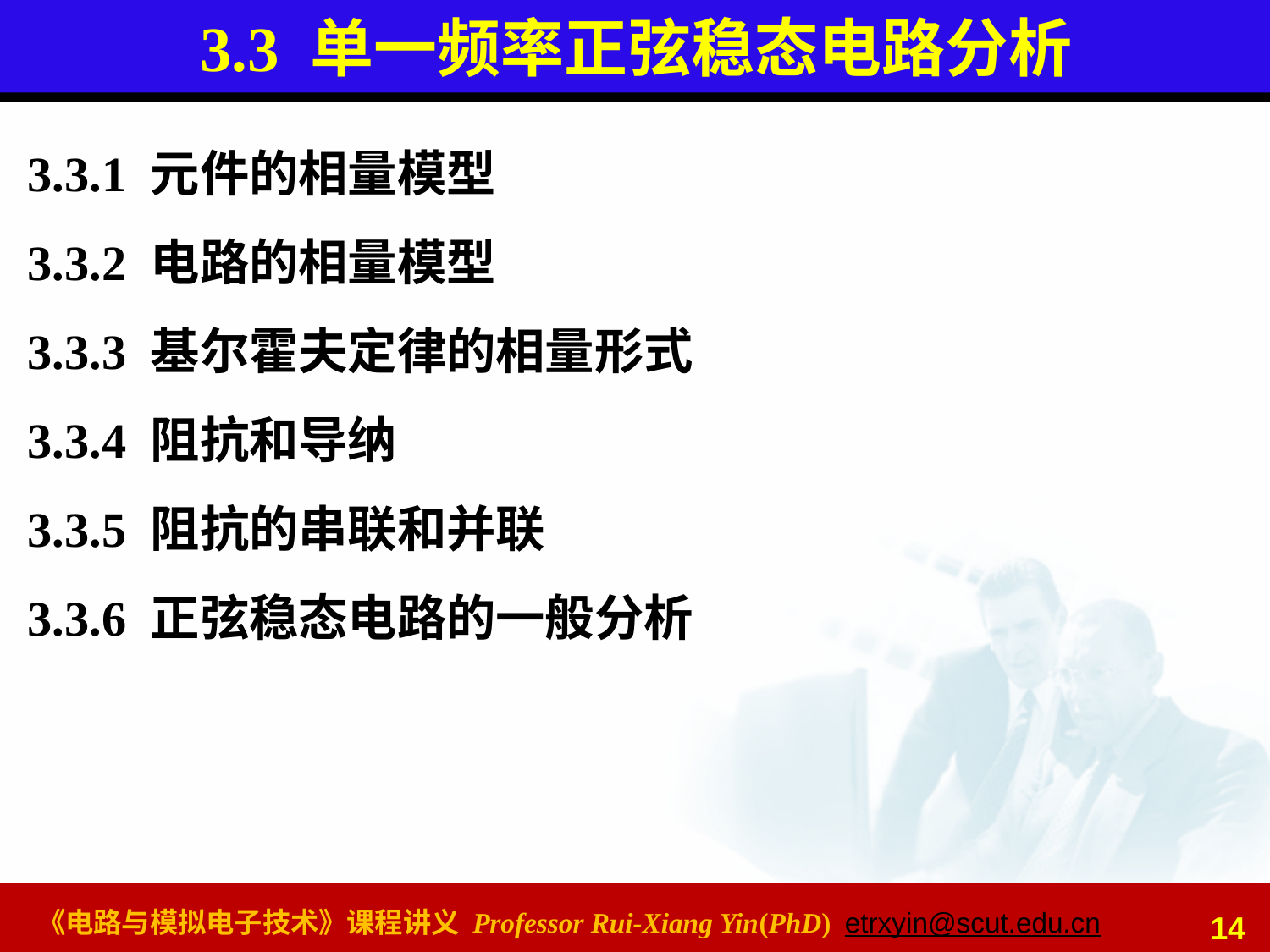

# 3.3 单一频率正弦稳态电路分析
3.3.1 元件的相量模型
3.3.2 电路的相量模型
3.3.3 基尔霍夫定律的相量形式
3.3.4 阻抗和导纳
3.3.5 阻抗的串联和并联
3.3.6 正弦稳态电路的一般分析
14